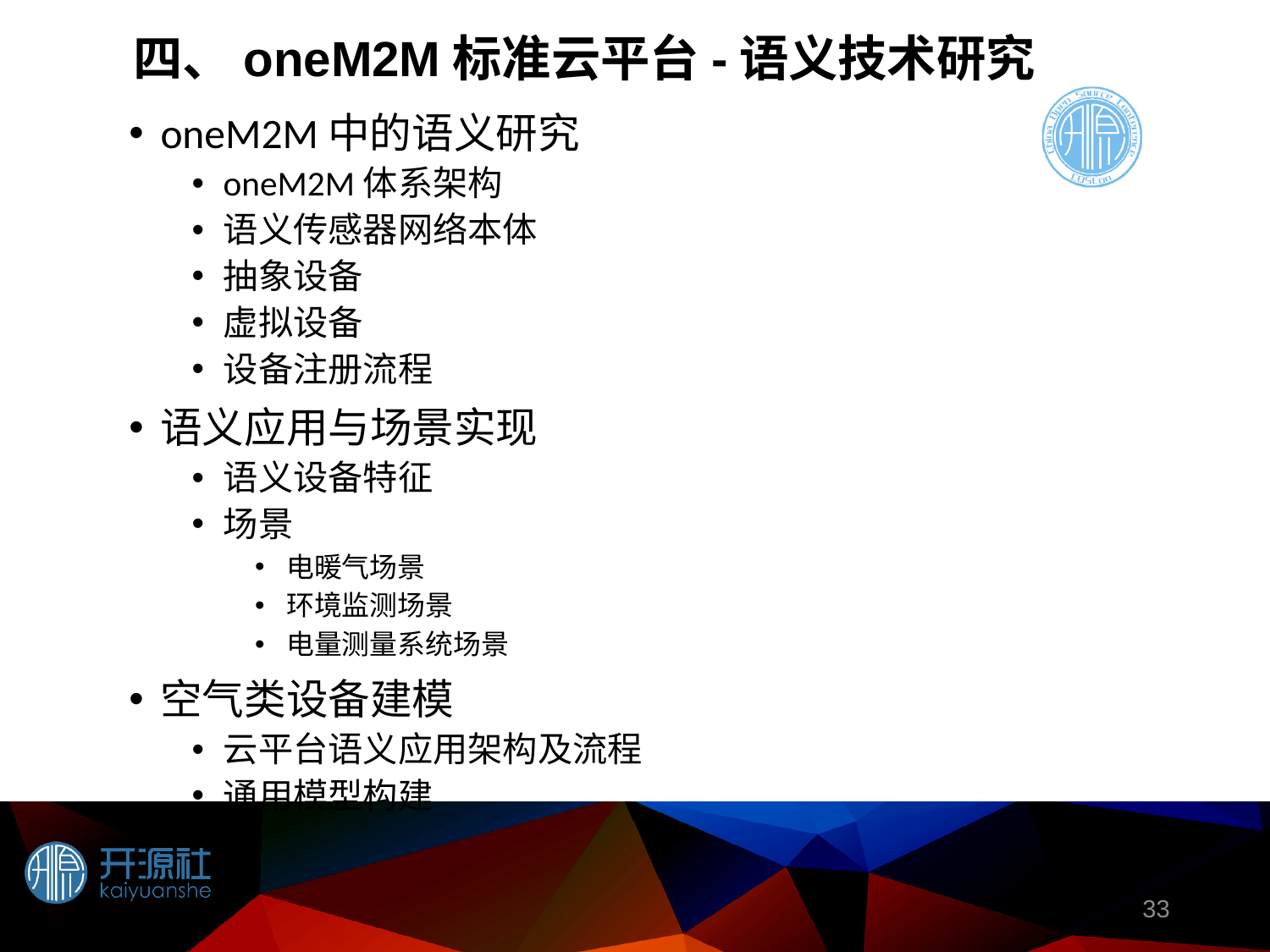

四、oneM2M标准云平台-语义技术研究
oneM2M中的语义研究
oneM2M体系架构
语义传感器网络本体
抽象设备
虚拟设备
设备注册流程
语义应用与场景实现
语义设备特征
场景
电暖气场景
环境监测场景
电量测量系统场景
空气类设备建模
云平台语义应用架构及流程
通用模型构建

33